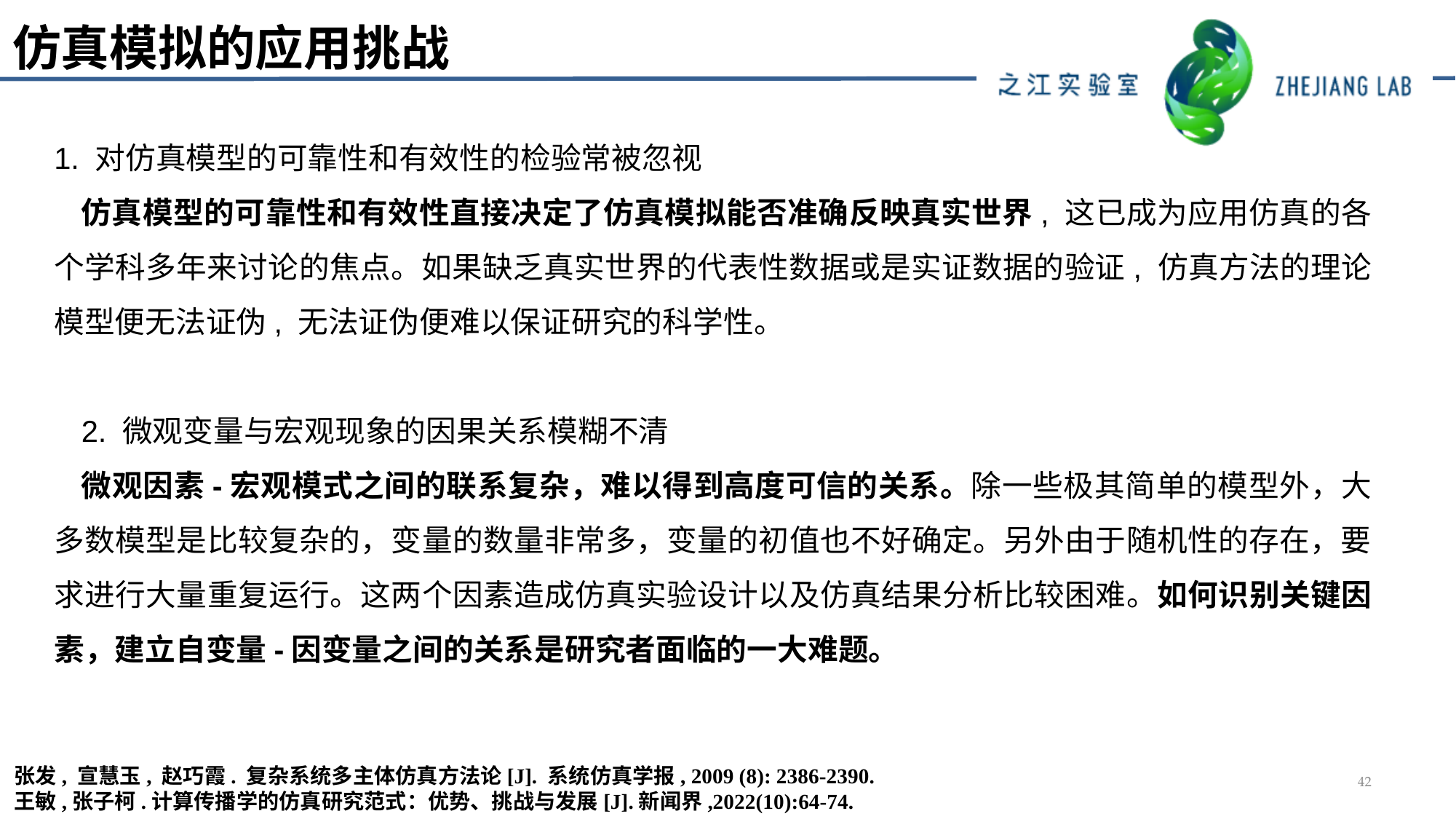

仿真模拟的应用挑战
1. 对仿真模型的可靠性和有效性的检验常被忽视
仿真模型的可靠性和有效性直接决定了仿真模拟能否准确反映真实世界, 这已成为应用仿真的各个学科多年来讨论的焦点。如果缺乏真实世界的代表性数据或是实证数据的验证, 仿真方法的理论模型便无法证伪, 无法证伪便难以保证研究的科学性。

2. 微观变量与宏观现象的因果关系模糊不清
微观因素-宏观模式之间的联系复杂，难以得到高度可信的关系。除一些极其简单的模型外，大多数模型是比较复杂的，变量的数量非常多，变量的初值也不好确定。另外由于随机性的存在，要求进行大量重复运行。这两个因素造成仿真实验设计以及仿真结果分析比较困难。如何识别关键因素，建立自变量-因变量之间的关系是研究者面临的一大难题。
42
张发, 宣慧玉, 赵巧霞. 复杂系统多主体仿真方法论[J]. 系统仿真学报, 2009 (8): 2386-2390.
王敏,张子柯.计算传播学的仿真研究范式：优势、挑战与发展[J].新闻界,2022(10):64-74.